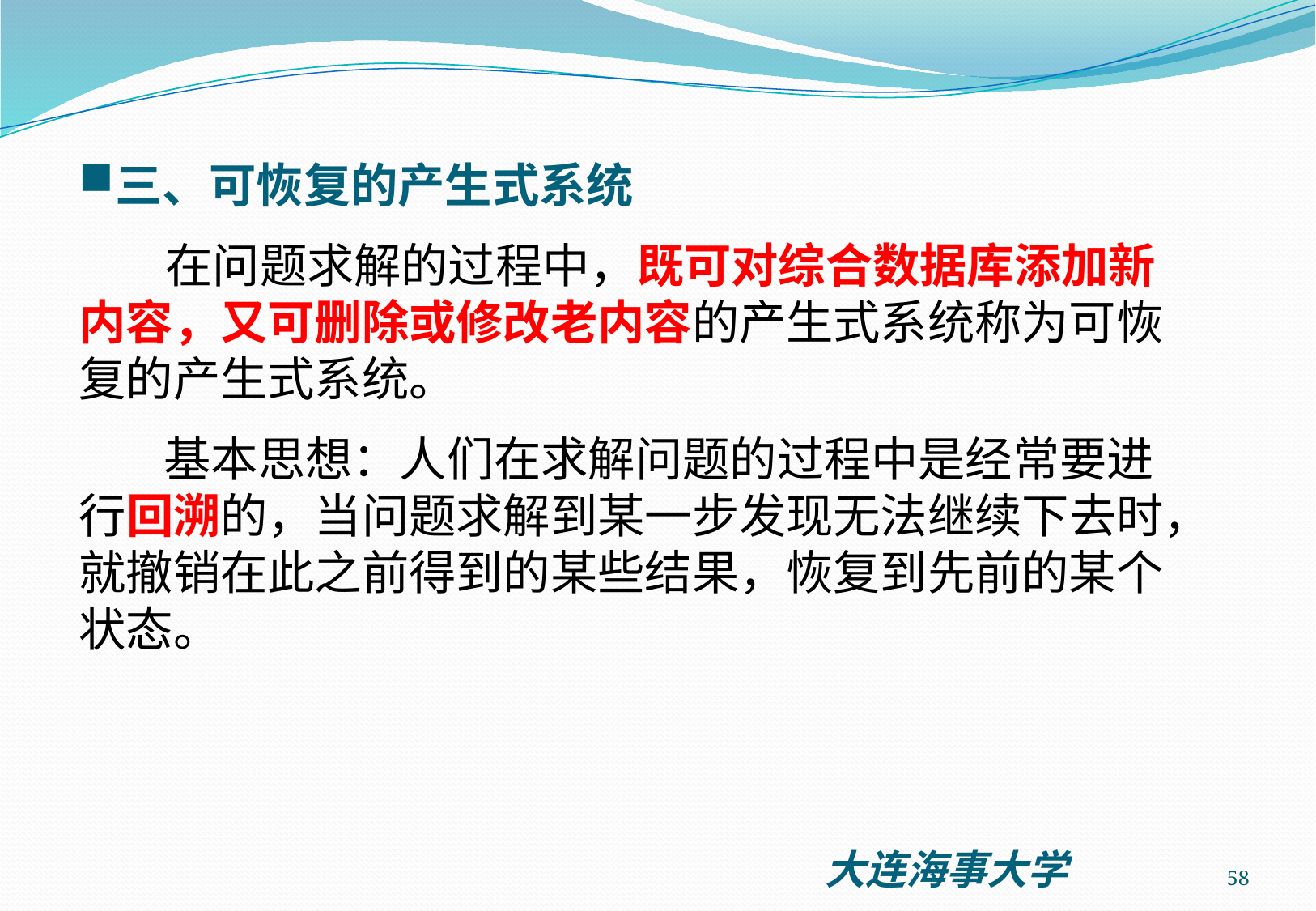

三、可恢复的产生式系统
       在问题求解的过程中，既可对综合数据库添加新内容，又可删除或修改老内容的产生式系统称为可恢复的产生式系统。
       基本思想：人们在求解问题的过程中是经常要进行回溯的，当问题求解到某一步发现无法继续下去时，就撤销在此之前得到的某些结果，恢复到先前的某个状态。
58